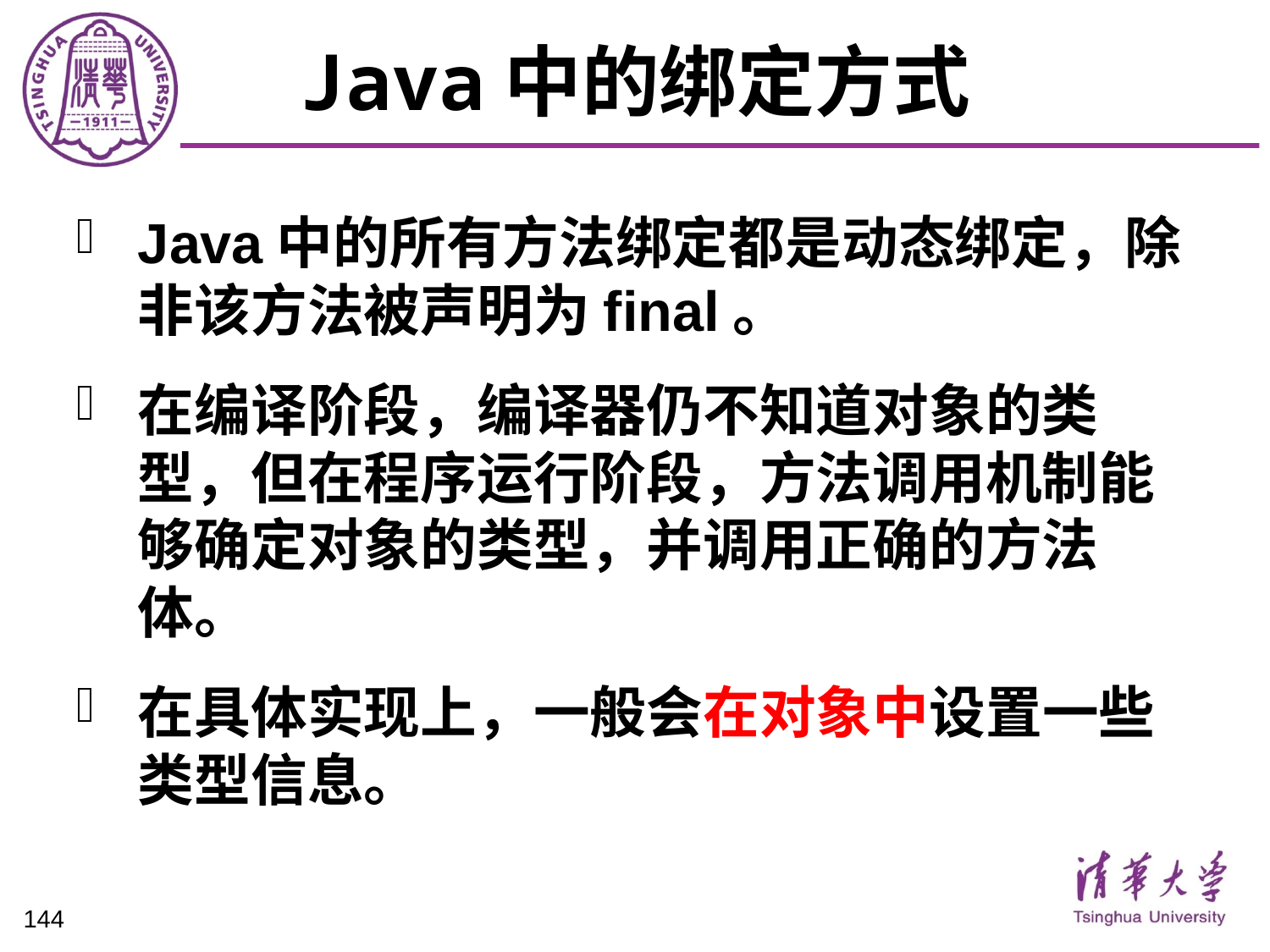

# Java中的绑定方式
Java中的所有方法绑定都是动态绑定，除非该方法被声明为final。
在编译阶段，编译器仍不知道对象的类型，但在程序运行阶段，方法调用机制能够确定对象的类型，并调用正确的方法体。
在具体实现上，一般会在对象中设置一些类型信息。
144